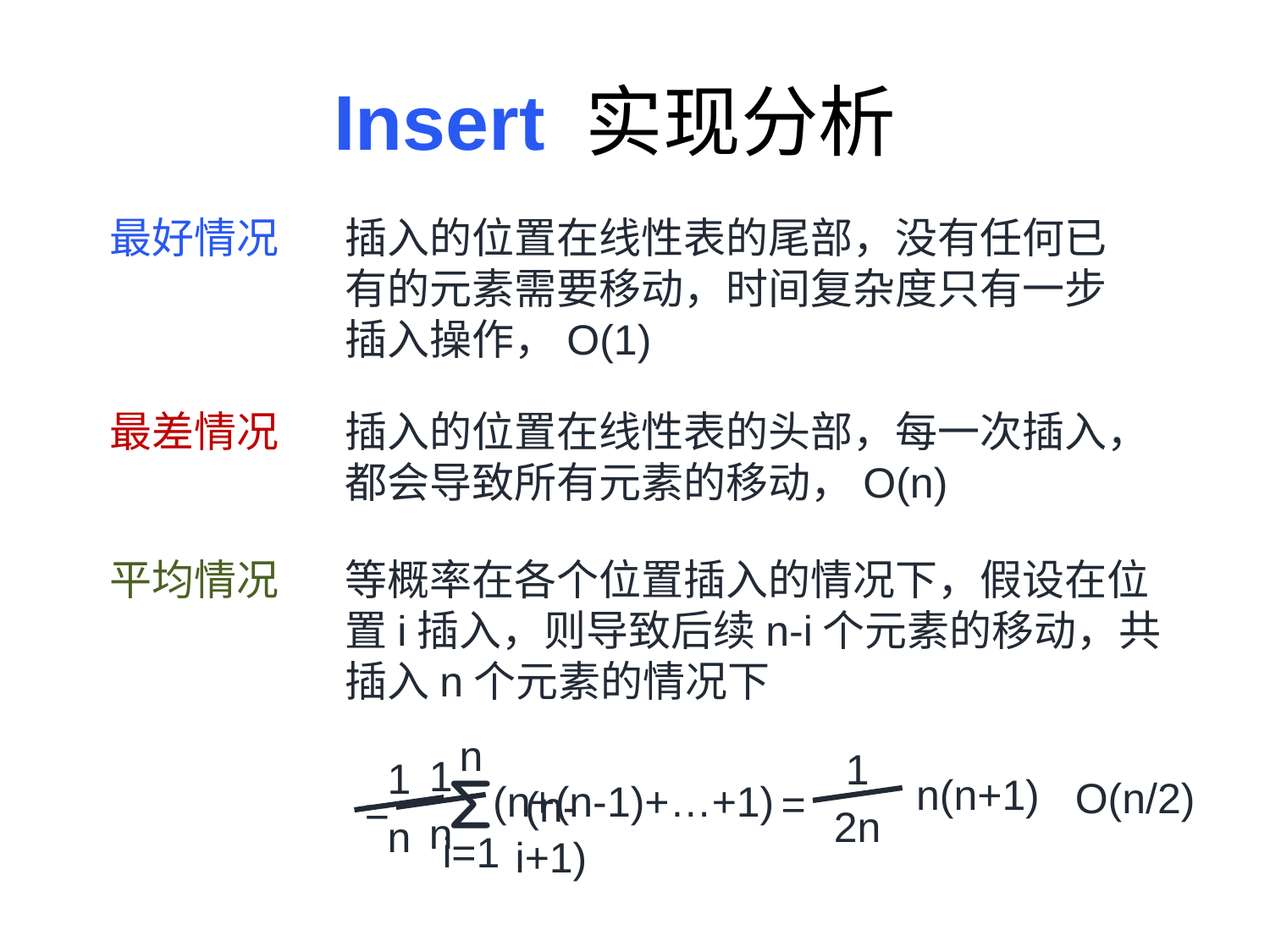

Insert 实现分析
插入的位置在线性表的尾部，没有任何已有的元素需要移动，时间复杂度只有一步插入操作，O(1)
最好情况
最差情况
插入的位置在线性表的头部，每一次插入，都会导致所有元素的移动，O(n)
平均情况
等概率在各个位置插入的情况下，假设在位置i插入，则导致后续n-i个元素的移动，共插入n个元素的情况下
n
1
Σ
(n-i+1)
n
i=1
1
n(n+1)
=
2n
1
(n+(n-1)+…+1)
=
n
O(n/2)